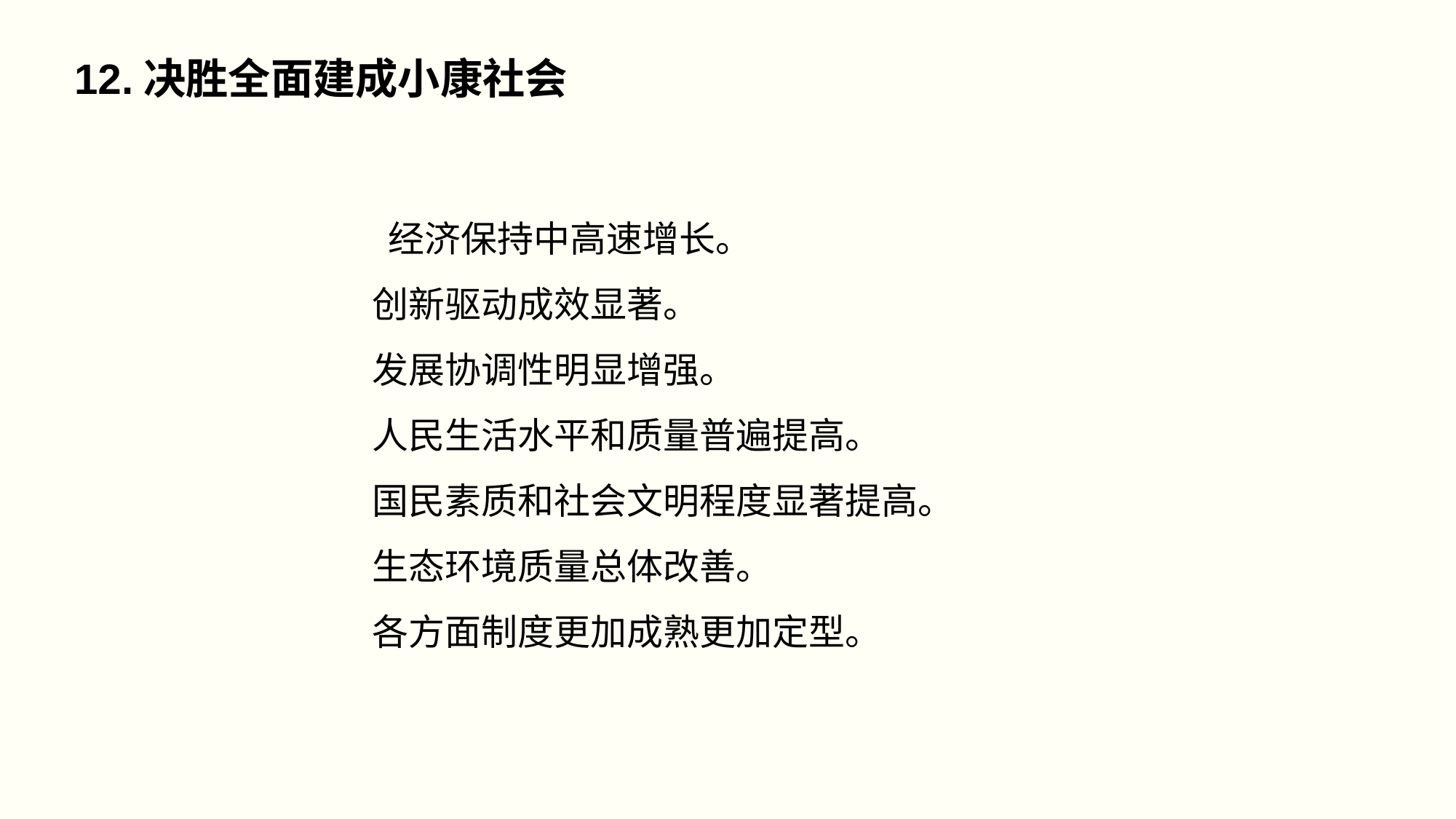

12.决胜全面建成小康社会
     经济保持中高速增长。
   创新驱动成效显著。
   发展协调性明显增强。
   人民生活水平和质量普遍提高。
   国民素质和社会文明程度显著提高。
   生态环境质量总体改善。
   各方面制度更加成熟更加定型。